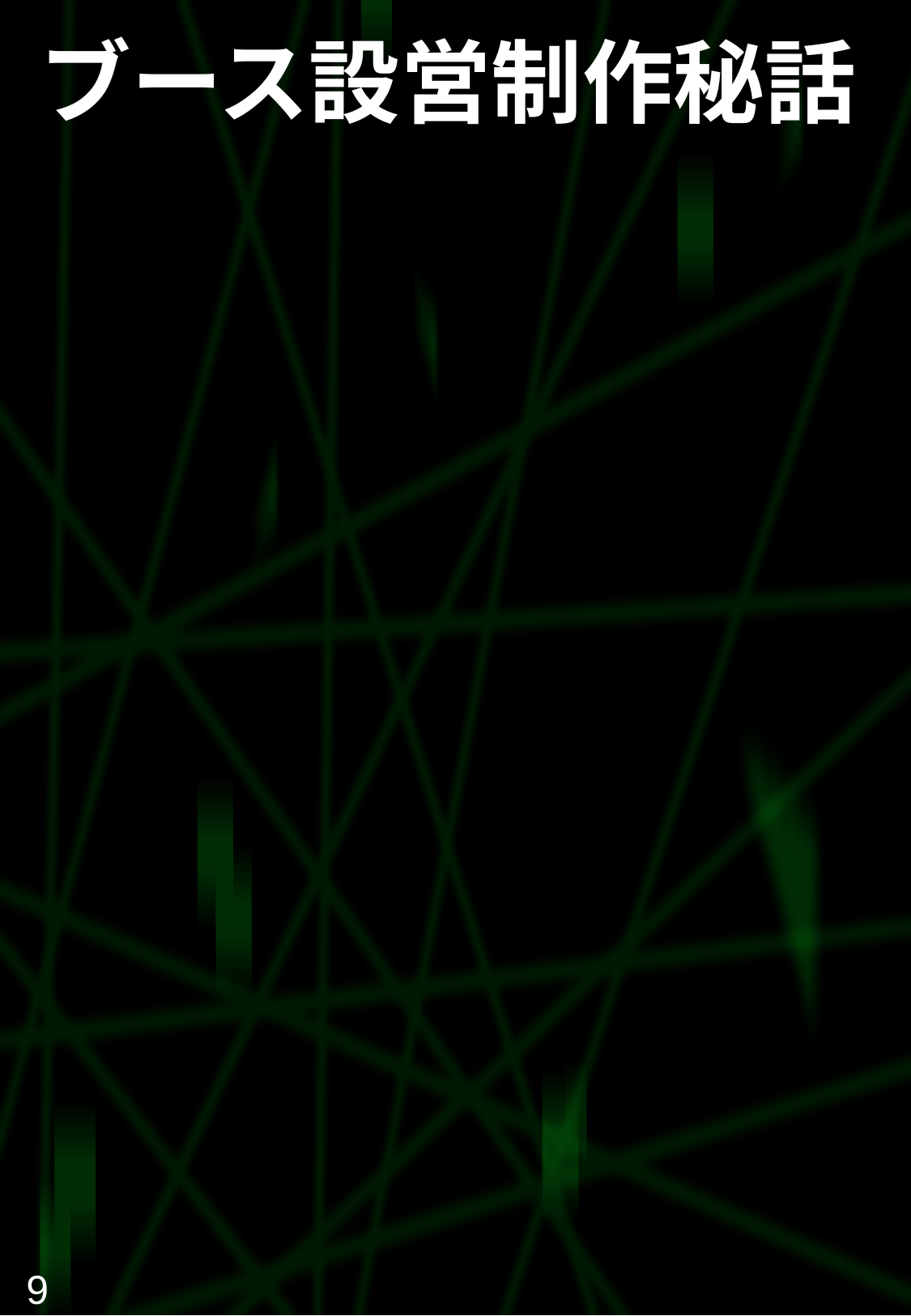

ブース設営制作秘話
あらかじめ模型を制作してから、本番
前日にいろいろアイデアを振り絞り、なんとか制作
ネットワーク機器
オンライン編
オンライン機器何円か
一人の値段

今後オンラインゲームやるときの注意事項
9